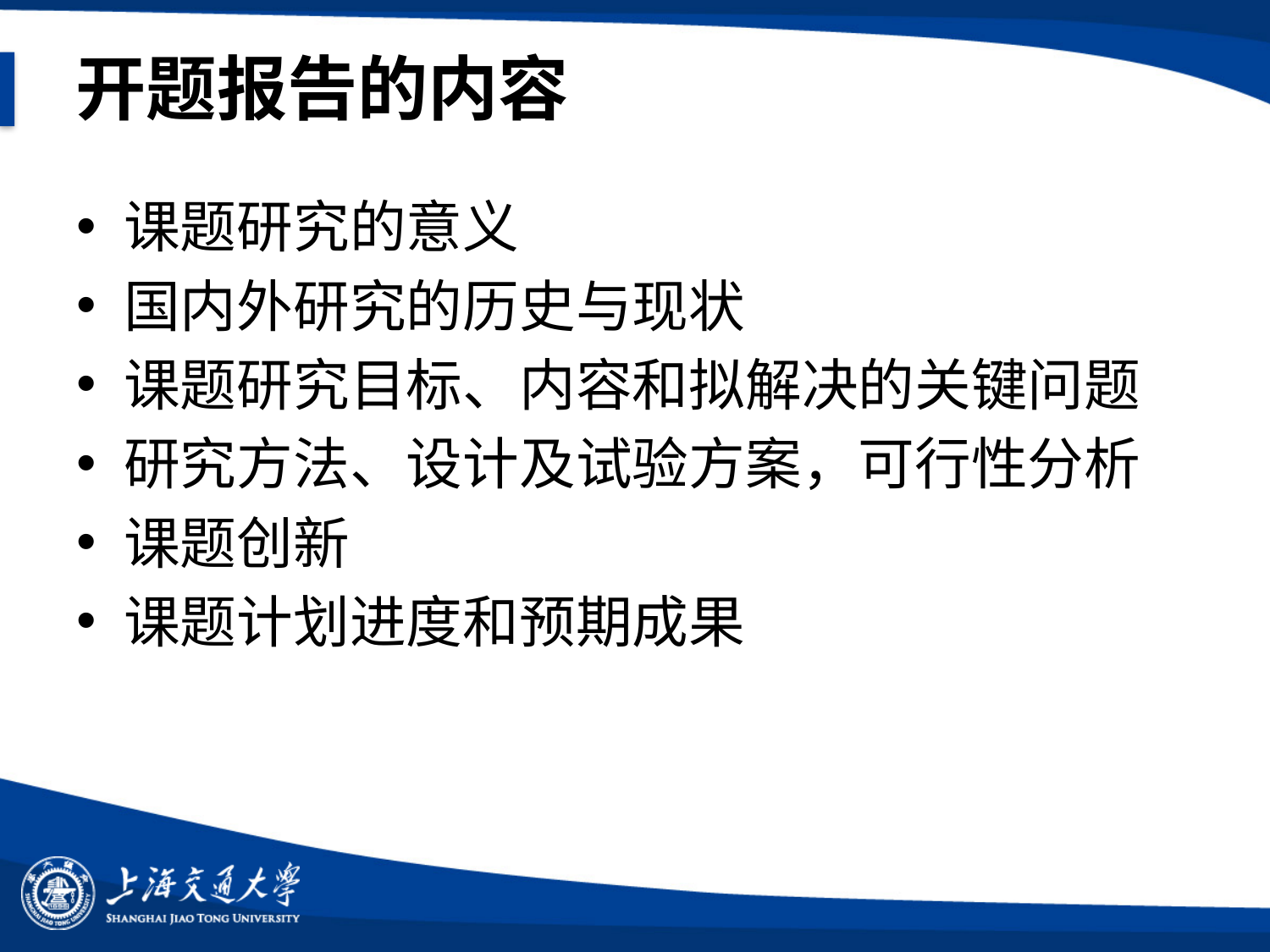

# 开题报告的内容
课题研究的意义
国内外研究的历史与现状
课题研究目标、内容和拟解决的关键问题
研究方法、设计及试验方案，可行性分析
课题创新
课题计划进度和预期成果